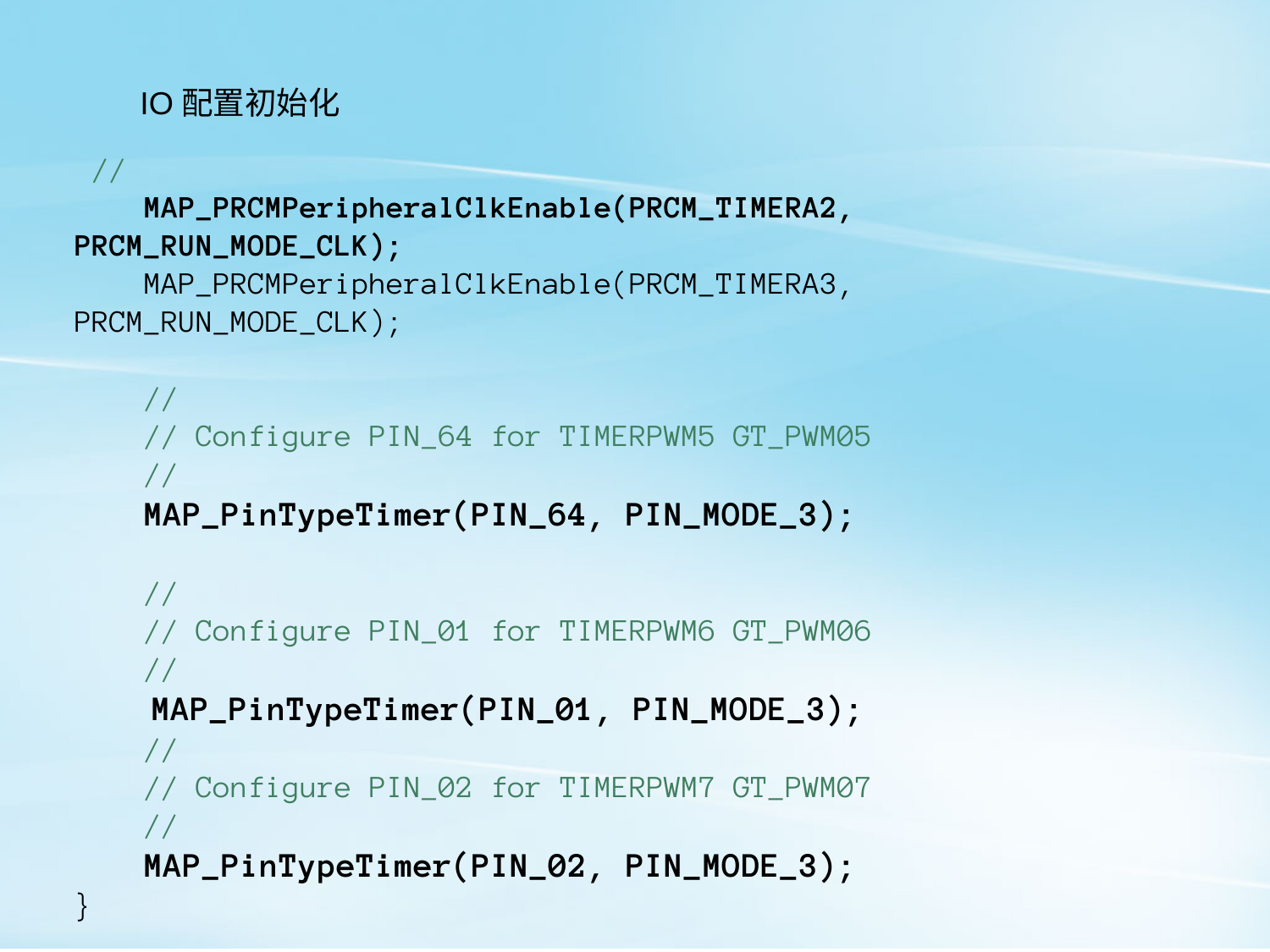

IO配置初始化
 //
    MAP_PRCMPeripheralClkEnable(PRCM_TIMERA2, PRCM_RUN_MODE_CLK);
    MAP_PRCMPeripheralClkEnable(PRCM_TIMERA3, PRCM_RUN_MODE_CLK);

    //
    // Configure PIN_64 for TIMERPWM5 GT_PWM05
    //
    MAP_PinTypeTimer(PIN_64, PIN_MODE_3);

    //
    // Configure PIN_01 for TIMERPWM6 GT_PWM06
    //
    MAP_PinTypeTimer(PIN_01, PIN_MODE_3);
    //
    // Configure PIN_02 for TIMERPWM7 GT_PWM07
    //
    MAP_PinTypeTimer(PIN_02, PIN_MODE_3);
}